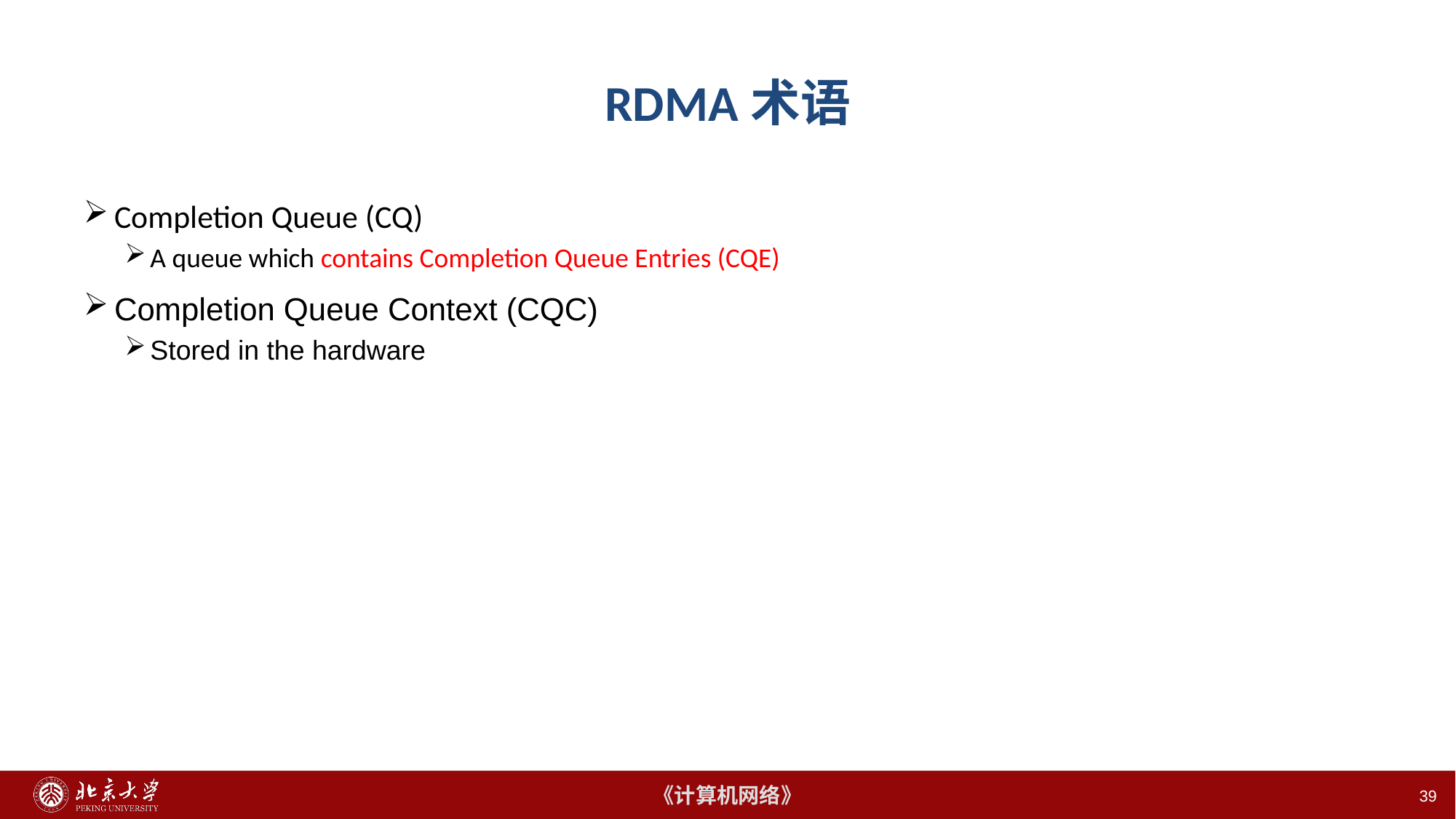

39
# RDMA术语
Completion Queue (CQ)
A queue which contains Completion Queue Entries (CQE)
Completion Queue Context (CQC)
Stored in the hardware